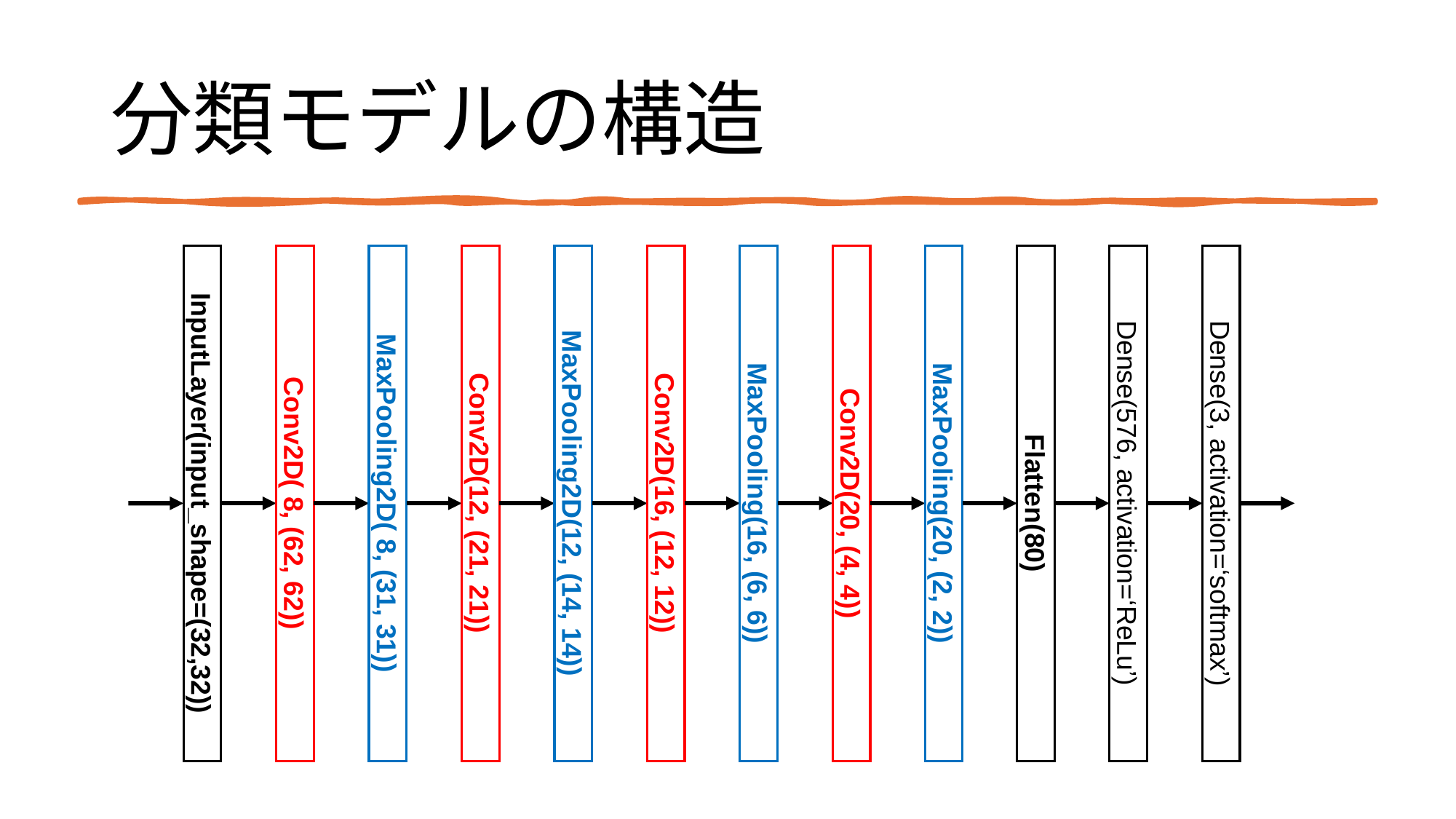

# 分類モデルの構造

MaxPooling(20, (2, 2))
Dense(576, activation=‘ReLu’)
Dense(3, activation=‘softmax’)
MaxPooling2D(12, (14, 14))
Conv2D(16, (12, 12))
MaxPooling(16, (6, 6))
Conv2D(20, (4, 4))
Flatten(80)
InputLayer(input_shape=(32,32))
Conv2D( 8, (62, 62))
MaxPooling2D( 8, (31, 31))
Conv2D(12, (21, 21))